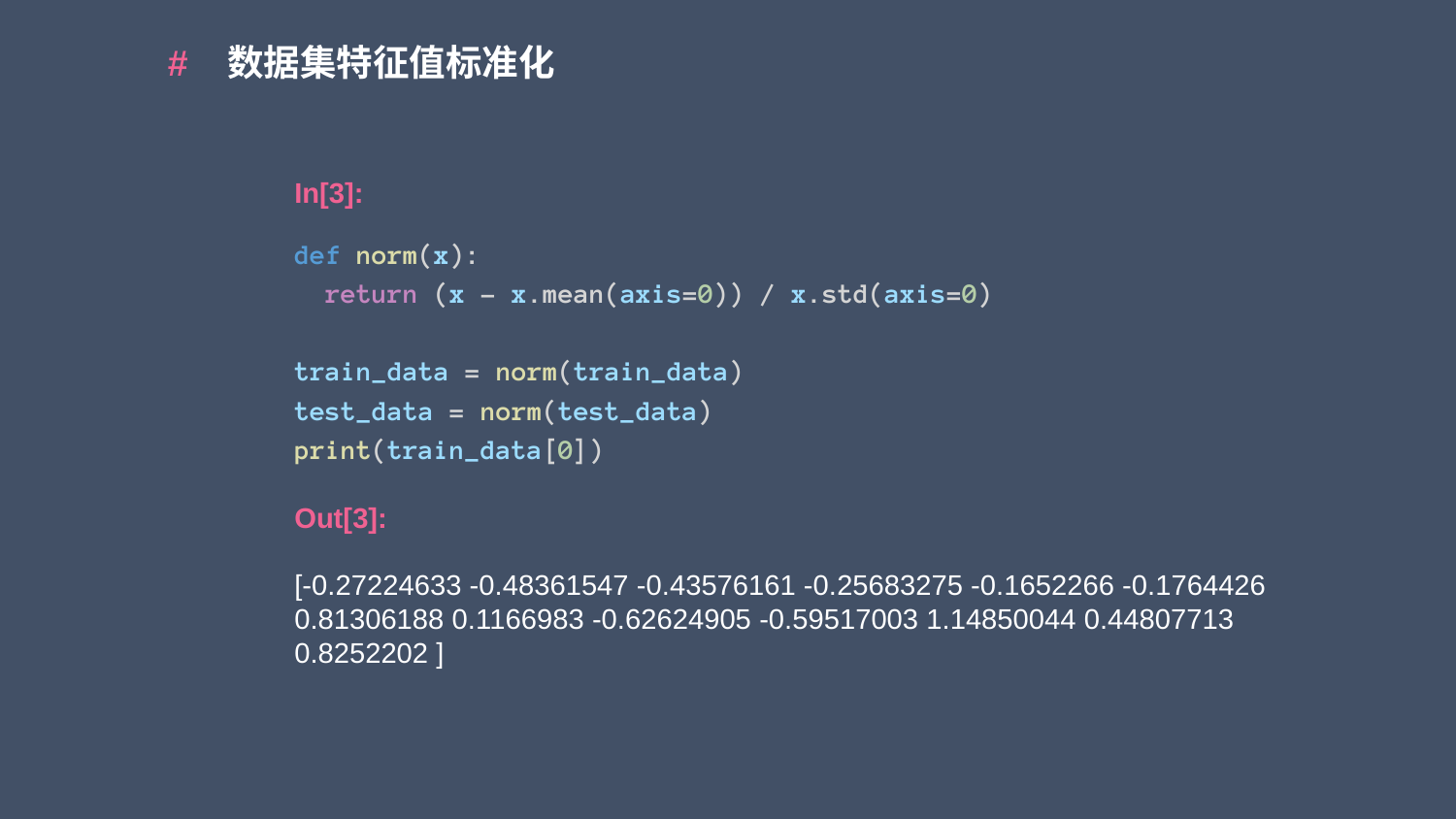

#   数据集特征值标准化
In[3]:
def norm(x):
  return (x - x.mean(axis=0)) / x.std(axis=0)
train_data = norm(train_data)
test_data = norm(test_data)
print(train_data[0])
Out[3]:
[-0.27224633 -0.48361547 -0.43576161 -0.25683275 -0.1652266 -0.1764426 0.81306188 0.1166983 -0.62624905 -0.59517003 1.14850044 0.44807713 0.8252202 ]